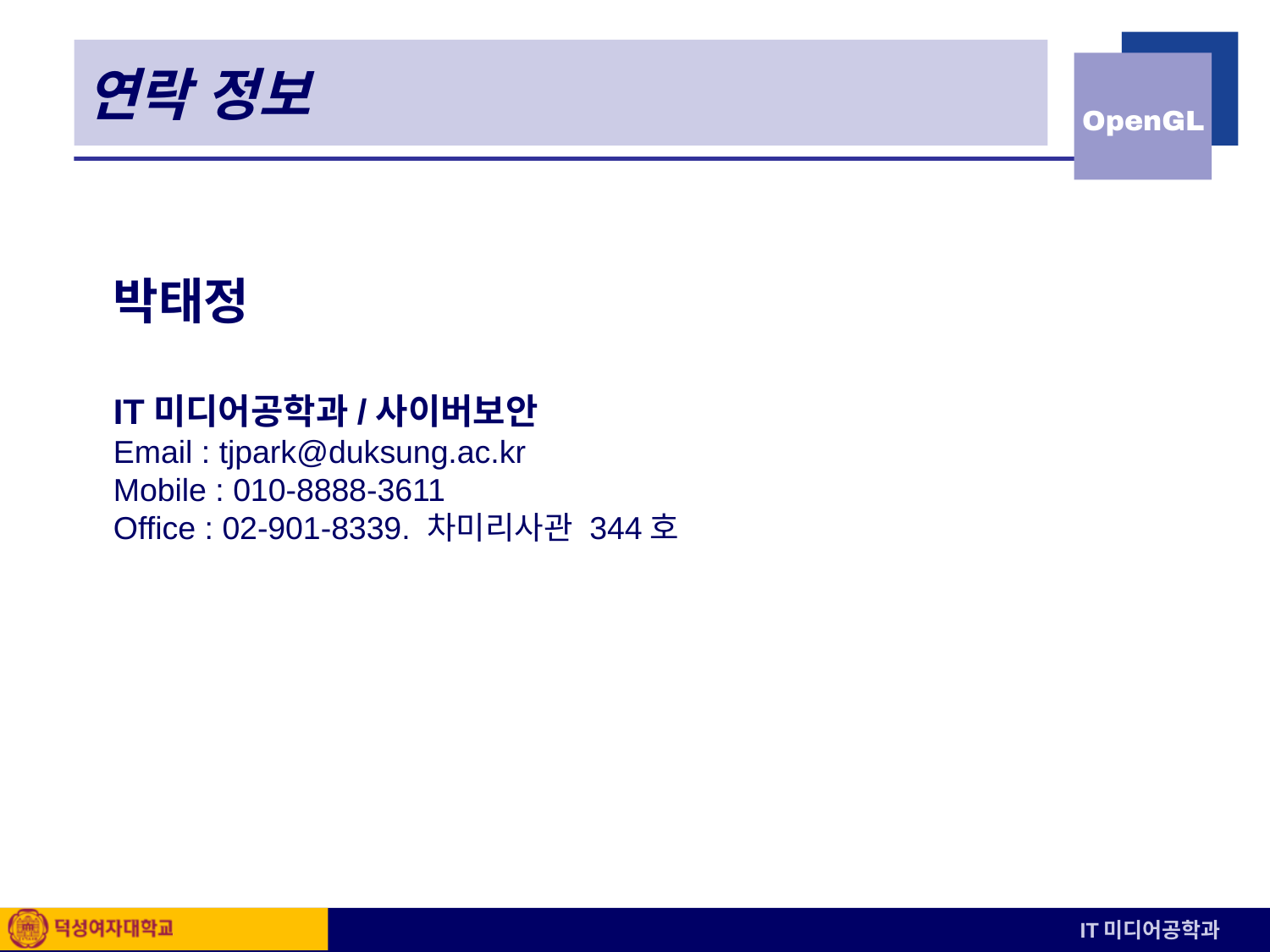

# 연락 정보
박태정

IT미디어공학과/사이버보안
Email : tjpark@duksung.ac.kr
Mobile : 010-8888-3611
Office : 02-901-8339. 차미리사관 344호